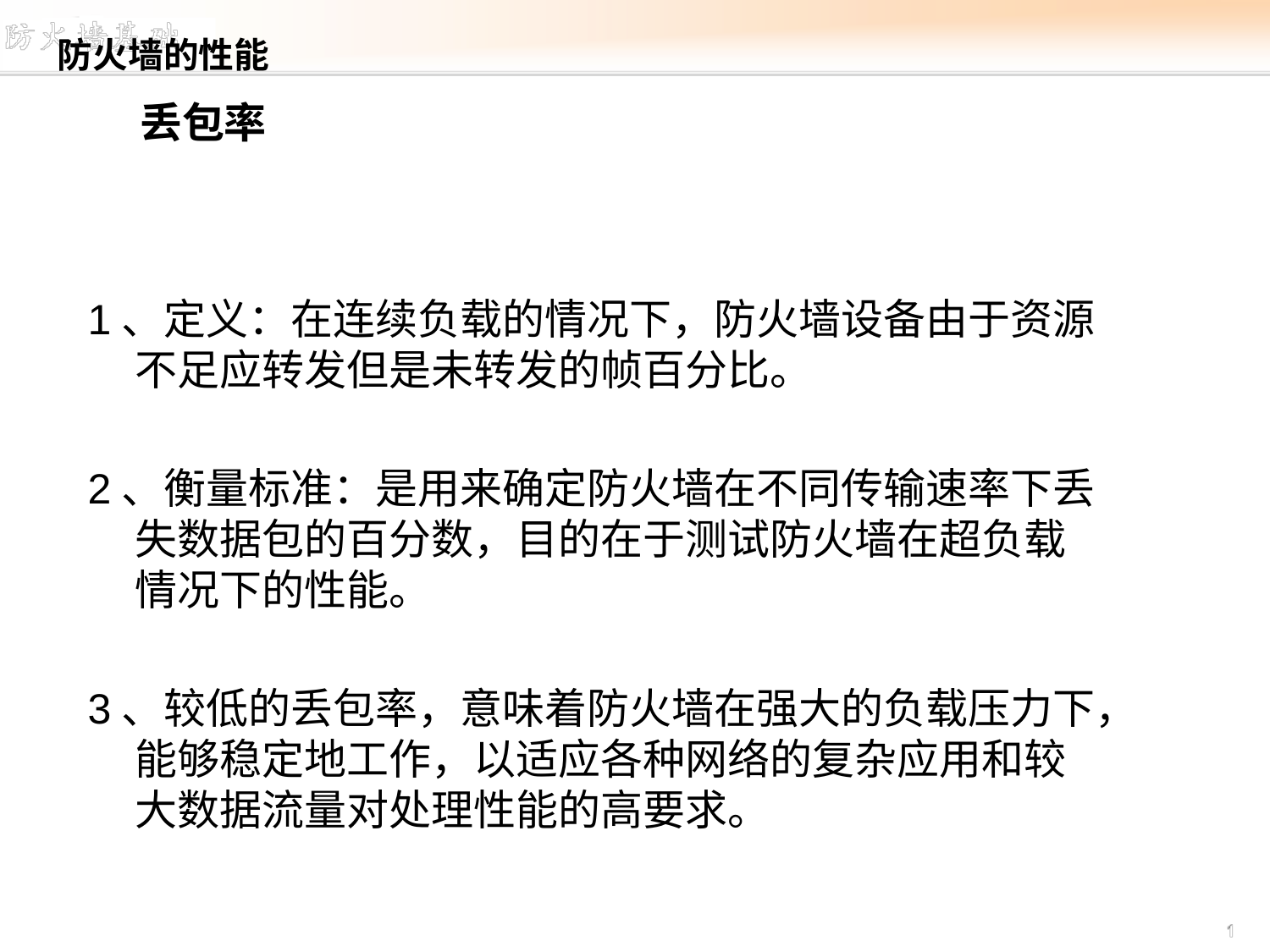

防火墙的性能
# 丢包率
1、定义：在连续负载的情况下，防火墙设备由于资源不足应转发但是未转发的帧百分比。

2、衡量标准：是用来确定防火墙在不同传输速率下丢失数据包的百分数，目的在于测试防火墙在超负载情况下的性能。

3、较低的丢包率，意味着防火墙在强大的负载压力下，能够稳定地工作，以适应各种网络的复杂应用和较大数据流量对处理性能的高要求。